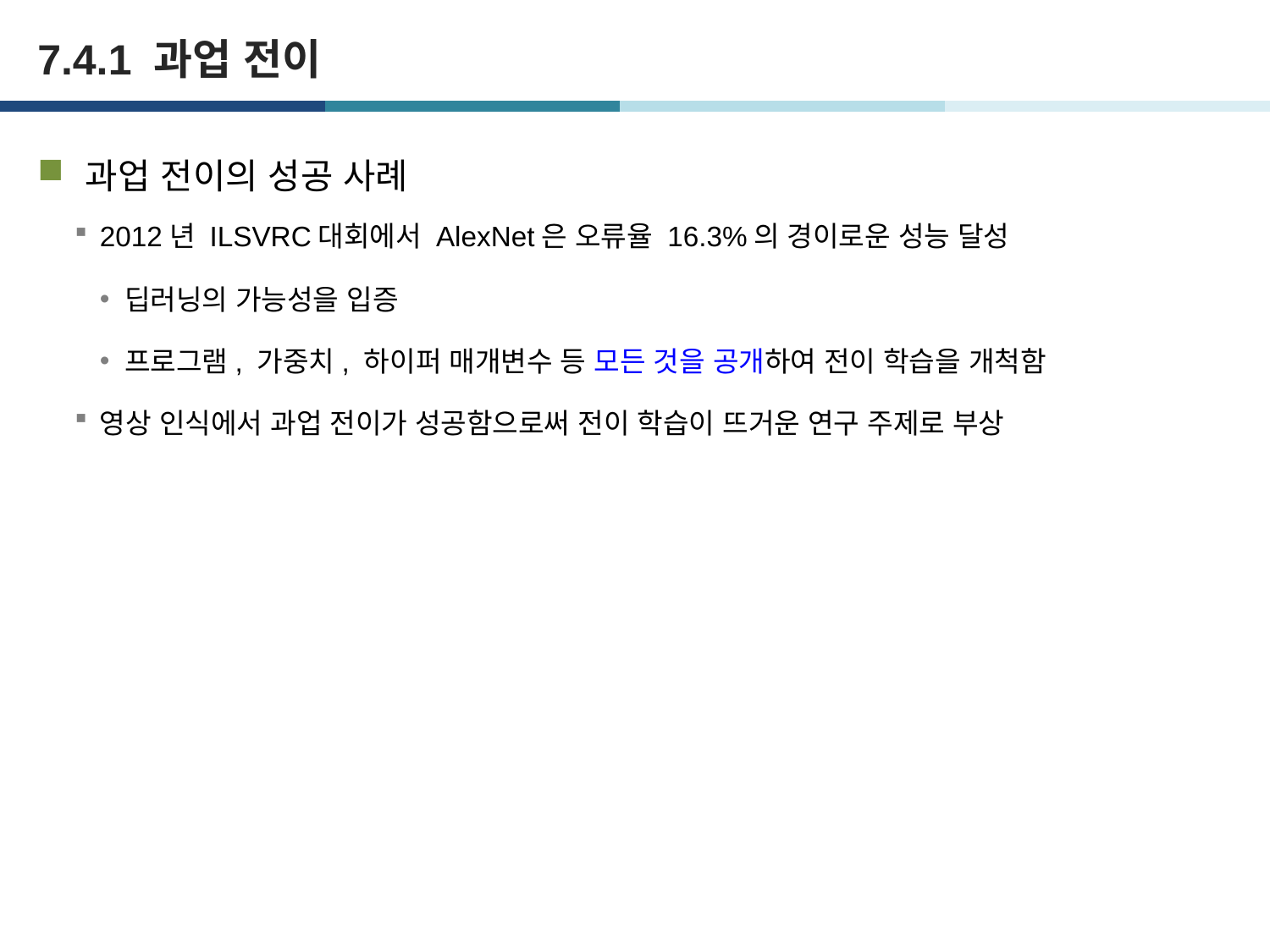

# 7.4.1 과업 전이
과업 전이의 성공 사례
2012년 ILSVRC대회에서 AlexNet은 오류율 16.3%의 경이로운 성능 달성
딥러닝의 가능성을 입증
프로그램, 가중치, 하이퍼 매개변수 등 모든 것을 공개하여 전이 학습을 개척함
영상 인식에서 과업 전이가 성공함으로써 전이 학습이 뜨거운 연구 주제로 부상